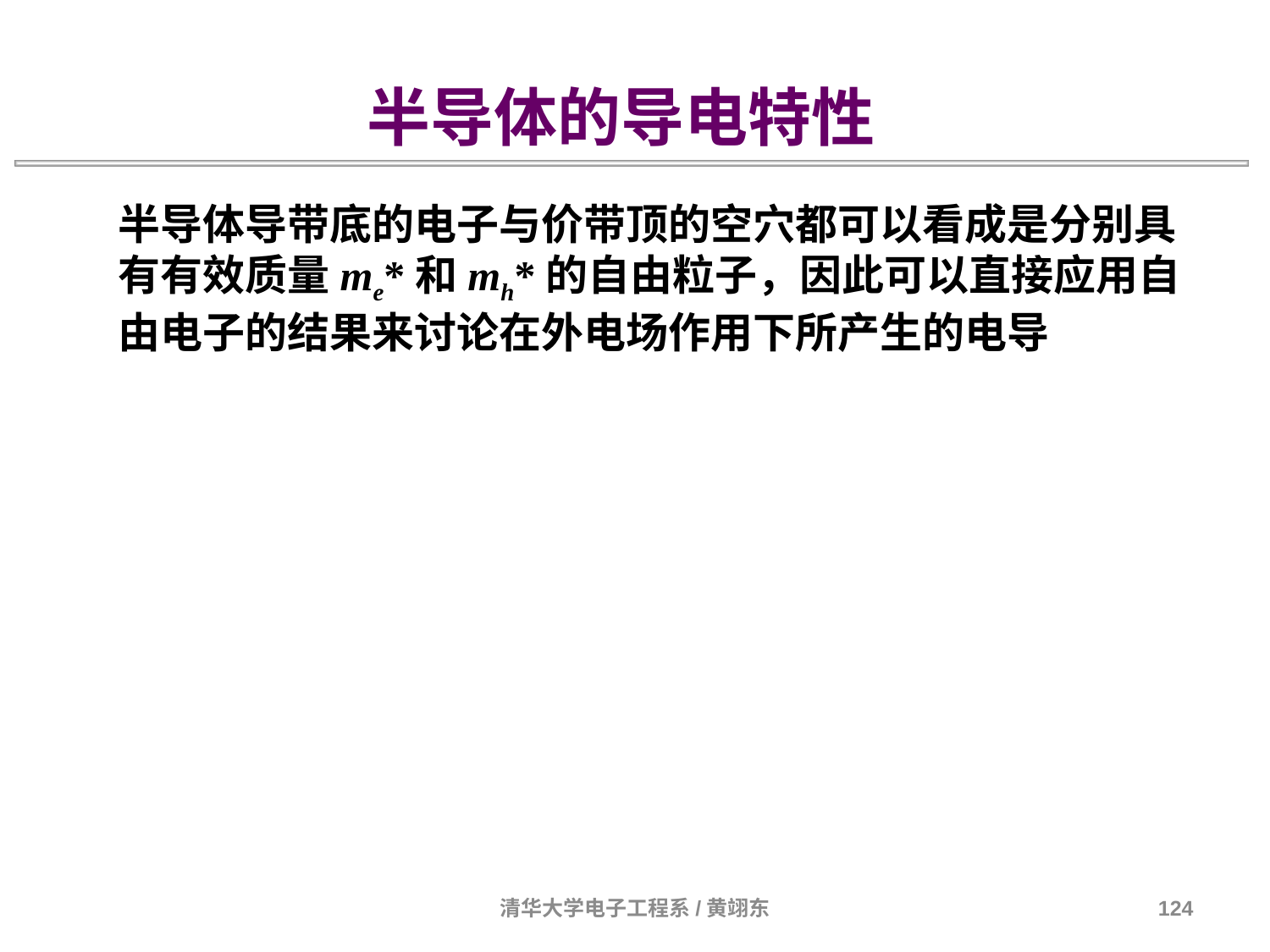

半导体的导电特性

半导体导带底的电子与价带顶的空穴都可以看成是分别具有有效质量me*和mh*的自由粒子，因此可以直接应用自由电子的结果来讨论在外电场作用下所产生的电导
清华大学电子工程系/黄翊东
124